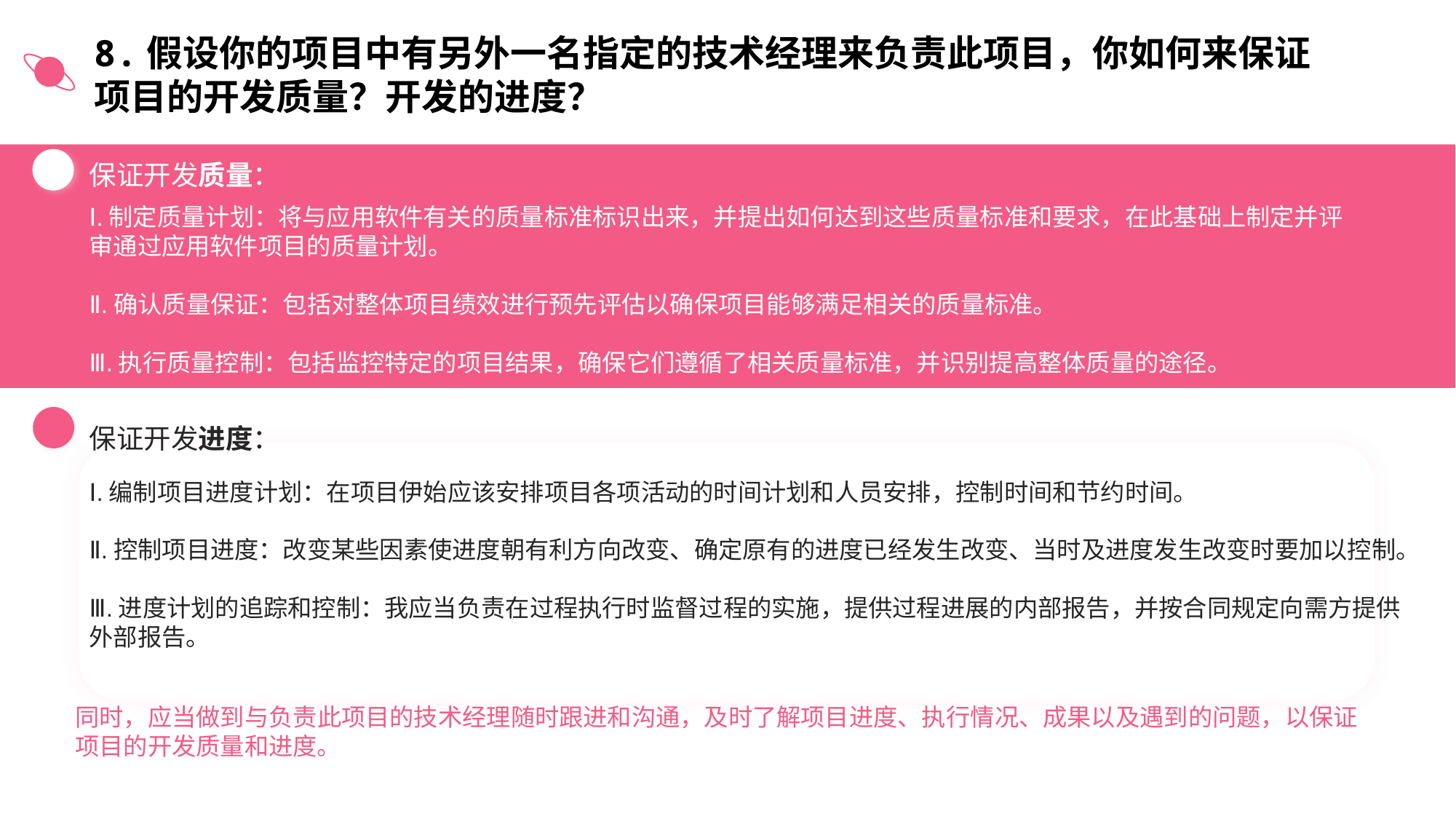

8.假设你的项目中有另外一名指定的技术经理来负责此项目，你如何来保证项目的开发质量？开发的进度？

保证开发质量：

Ⅰ.制定质量计划：将与应用软件有关的质量标准标识出来，并提出如何达到这些质量标准和要求，在此基础上制定并评审通过应用软件项目的质量计划。

Ⅱ.确认质量保证：包括对整体项目绩效进行预先评估以确保项目能够满足相关的质量标准。

Ⅲ.执行质量控制：包括监控特定的项目结果，确保它们遵循了相关质量标准，并识别提高整体质量的途径。

保证开发进度：

Ⅰ.编制项目进度计划：在项目伊始应该安排项目各项活动的时间计划和人员安排，控制时间和节约时间。

Ⅱ.控制项目进度：改变某些因素使进度朝有利方向改变、确定原有的进度已经发生改变、当时及进度发生改变时要加以控制。

Ⅲ.进度计划的追踪和控制：我应当负责在过程执行时监督过程的实施，提供过程进展的内部报告，并按合同规定向需方提供外部报告。
同时，应当做到与负责此项目的技术经理随时跟进和沟通，及时了解项目进度、执行情况、成果以及遇到的问题，以保证项目的开发质量和进度。